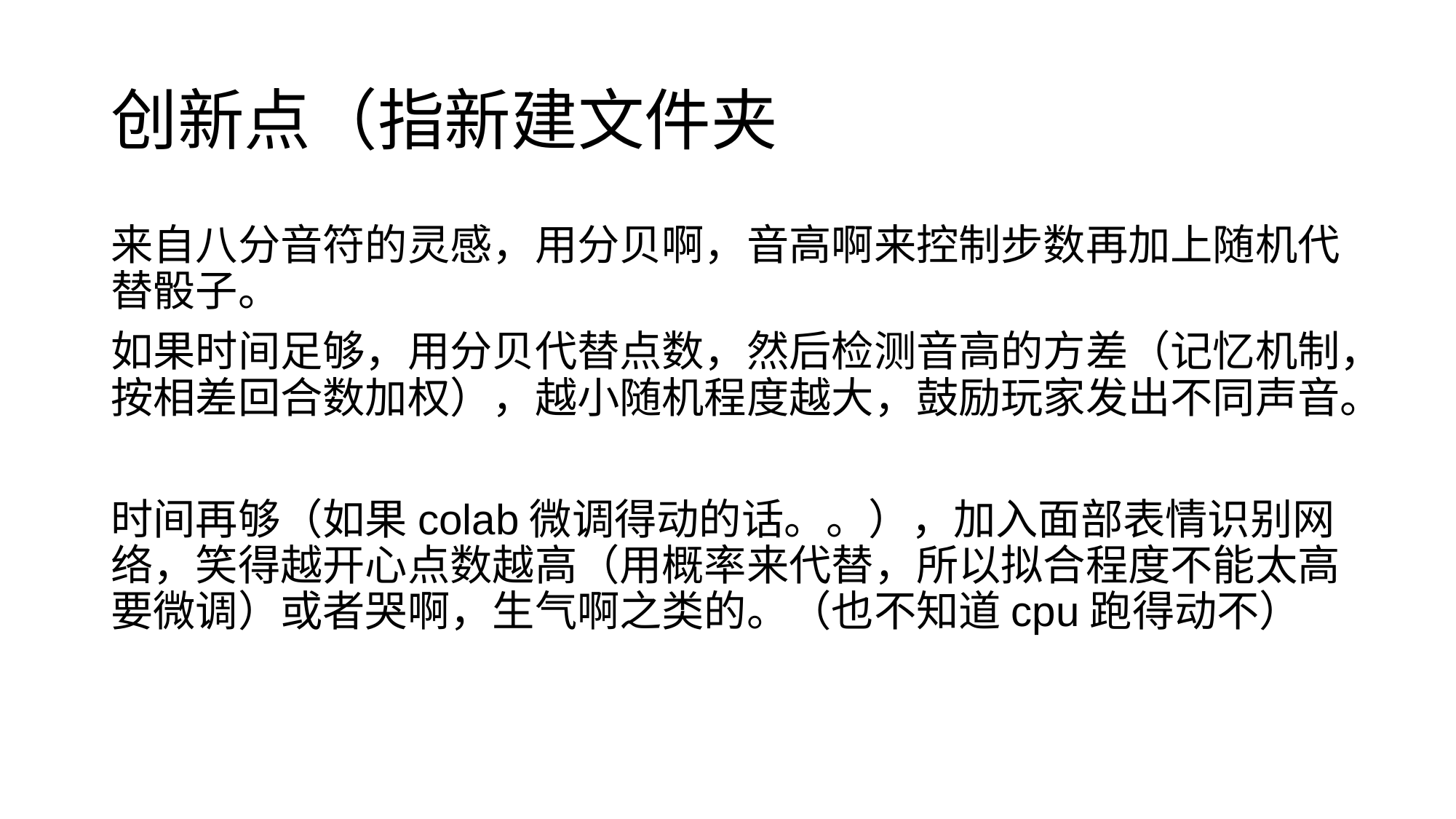

# 创新点（指新建文件夹
来自八分音符的灵感，用分贝啊，音高啊来控制步数再加上随机代替骰子。
如果时间足够，用分贝代替点数，然后检测音高的方差（记忆机制，按相差回合数加权），越小随机程度越大，鼓励玩家发出不同声音。

时间再够（如果colab微调得动的话。。），加入面部表情识别网络，笑得越开心点数越高（用概率来代替，所以拟合程度不能太高要微调）或者哭啊，生气啊之类的。（也不知道cpu跑得动不）